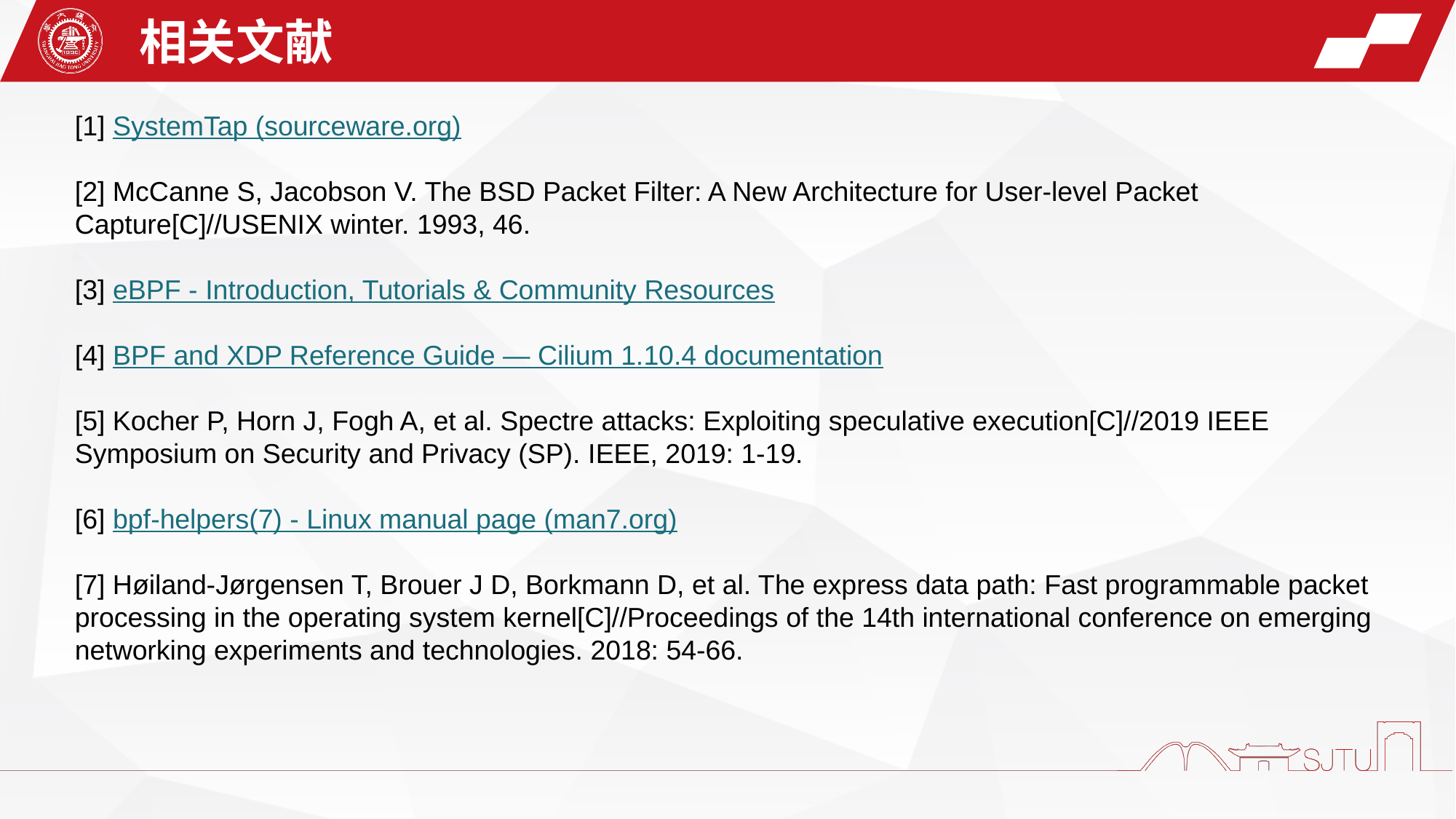

相关文献
[1] SystemTap (sourceware.org)

[2] McCanne S, Jacobson V. The BSD Packet Filter: A New Architecture for User-level Packet Capture[C]//USENIX winter. 1993, 46.

[3] eBPF - Introduction, Tutorials & Community Resources

[4] BPF and XDP Reference Guide — Cilium 1.10.4 documentation

[5] Kocher P, Horn J, Fogh A, et al. Spectre attacks: Exploiting speculative execution[C]//2019 IEEE Symposium on Security and Privacy (SP). IEEE, 2019: 1-19.

[6] bpf-helpers(7) - Linux manual page (man7.org)

[7] Høiland-Jørgensen T, Brouer J D, Borkmann D, et al. The express data path: Fast programmable packet processing in the operating system kernel[C]//Proceedings of the 14th international conference on emerging networking experiments and technologies. 2018: 54-66.